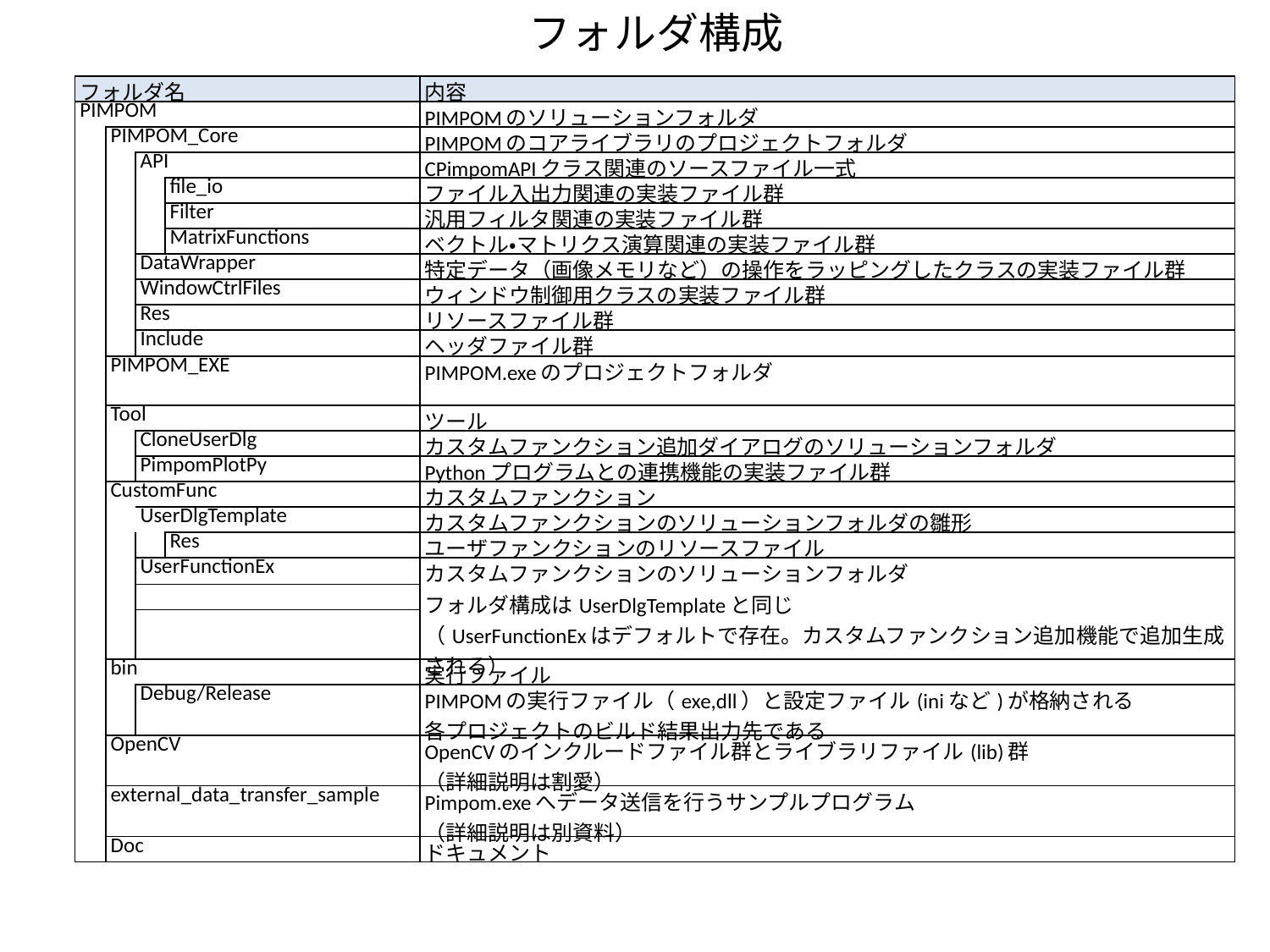

フォルダ構成
| フォルダ名 |  |  |  | 内容 |
| --- | --- | --- | --- | --- |
| PIMPOM |  |  |  | PIMPOMのソリューションフォルダ |
|  | PIMPOM\_Core |  |  | PIMPOMのコアライブラリのプロジェクトフォルダ |
|  |  | API |  | CPimpomAPIクラス関連のソースファイル一式 |
|  |  |  | file\_io | ファイル入出力関連の実装ファイル群 |
|  |  |  | Filter | 汎用フィルタ関連の実装ファイル群 |
|  |  |  | MatrixFunctions | ベクトル・マトリクス演算関連の実装ファイル群 |
|  |  | DataWrapper |  | 特定データ（画像メモリなど）の操作をラッピングしたクラスの実装ファイル群 |
|  |  | WindowCtrlFiles |  | ウィンドウ制御用クラスの実装ファイル群 |
|  |  | Res |  | リソースファイル群 |
|  |  | Include |  | ヘッダファイル群 |
|  | PIMPOM\_EXE |  |  | PIMPOM.exeのプロジェクトフォルダ |
|  | Tool |  |  | ツール |
|  |  | CloneUserDlg |  | カスタムファンクション追加ダイアログのソリューションフォルダ |
|  |  | PimpomPlotPy |  | Pythonプログラムとの連携機能の実装ファイル群 |
|  | CustomFunc |  |  | カスタムファンクション |
|  |  | UserDlgTemplate |  | カスタムファンクションのソリューションフォルダの雛形 |
|  |  |  | Res | ユーザファンクションのリソースファイル |
|  |  | UserFunctionEx |  | カスタムファンクションのソリューションフォルダ フォルダ構成はUserDlgTemplateと同じ （UserFunctionExはデフォルトで存在。カスタムファンクション追加機能で追加生成される） |
|  |  |  |  |  |
|  |  |  |  |  |
|  | bin |  |  | 実行ファイル |
|  |  | Debug/Release |  | PIMPOMの実行ファイル（exe,dll）と設定ファイル(iniなど)が格納される 各プロジェクトのビルド結果出力先である |
|  | OpenCV |  |  | OpenCVのインクルードファイル群とライブラリファイル(lib)群 （詳細説明は割愛） |
|  | external\_data\_transfer\_sample |  |  | Pimpom.exeへデータ送信を行うサンプルプログラム （詳細説明は別資料） |
|  | Doc |  |  | ドキュメント |